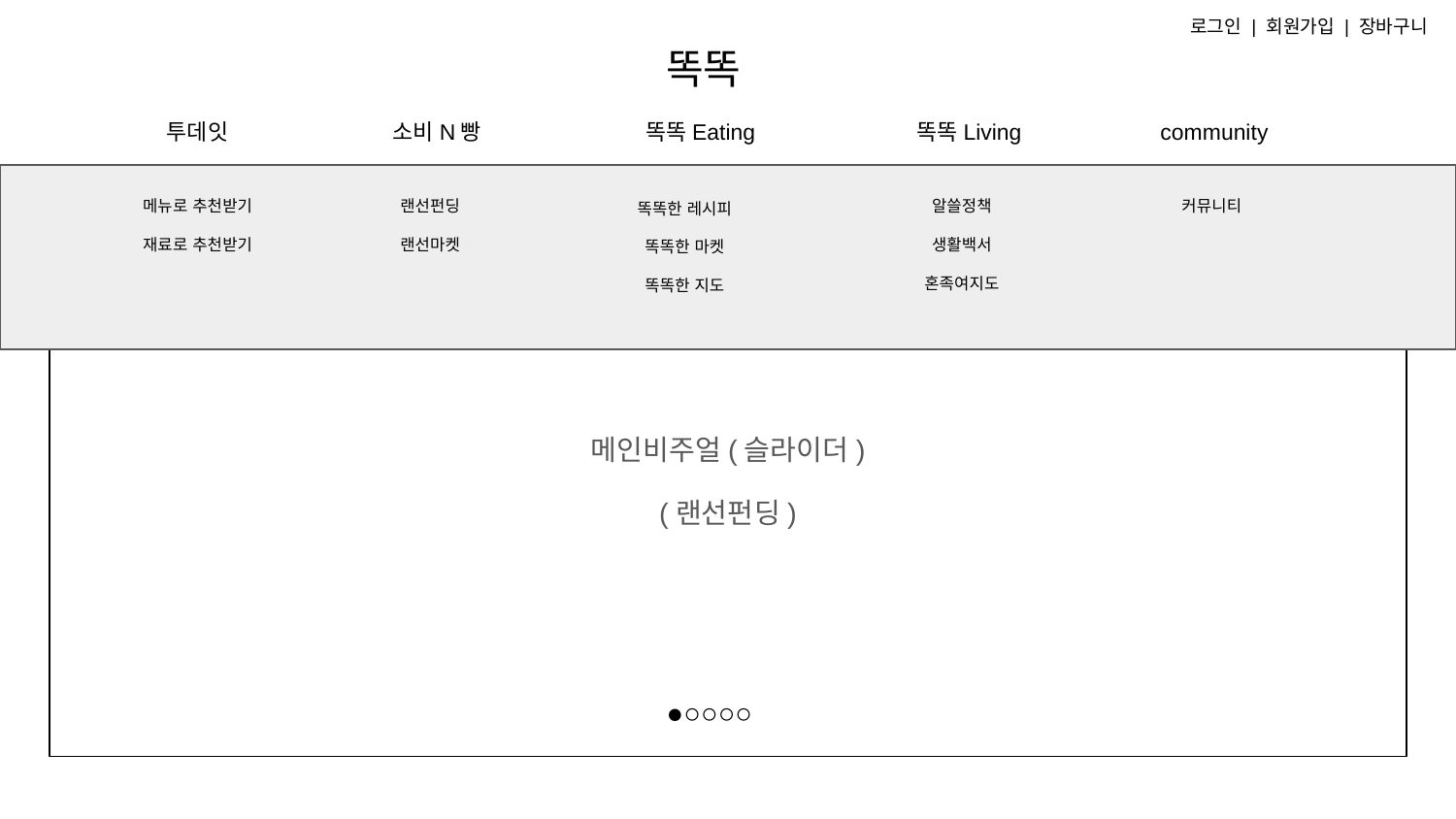

로그인 | 회원가입 | 장바구니
# 똑똑

투데잇
소비N빵
똑똑Eating
똑똑Living
community

메뉴로 추천받기

재료로 추천받기
랜선펀딩

랜선마켓
알쓸정책

생활백서

혼족여지도
커뮤니티
똑똑한 레시피

똑똑한 마켓

똑똑한 지도

메인비주얼(슬라이더)
(랜선펀딩)
●○○○○